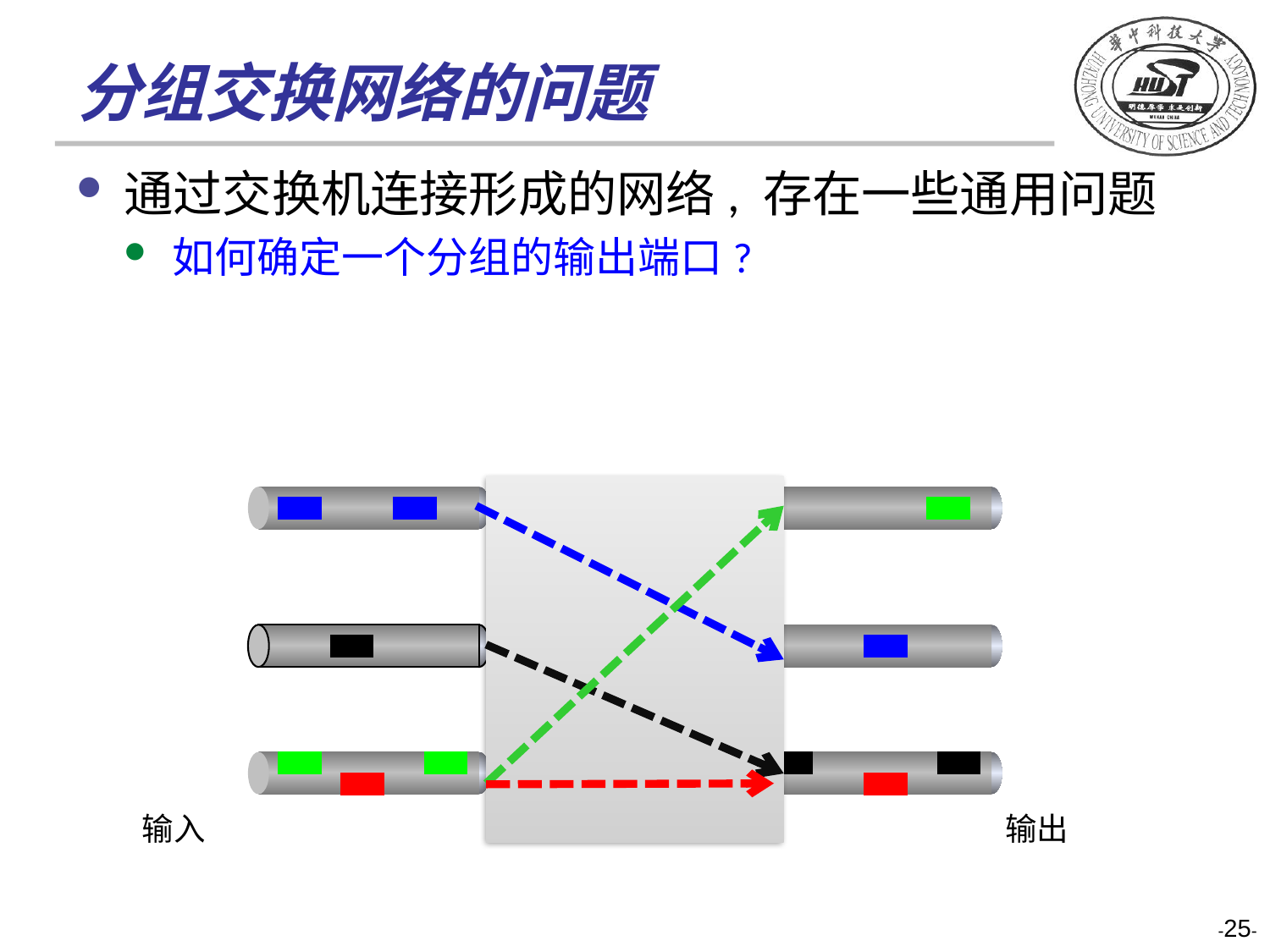

# 分组交换网络的问题
通过交换机连接形成的网络, 存在一些通用问题
如何确定一个分组的输出端口?

Memory

输入
输出
-25-